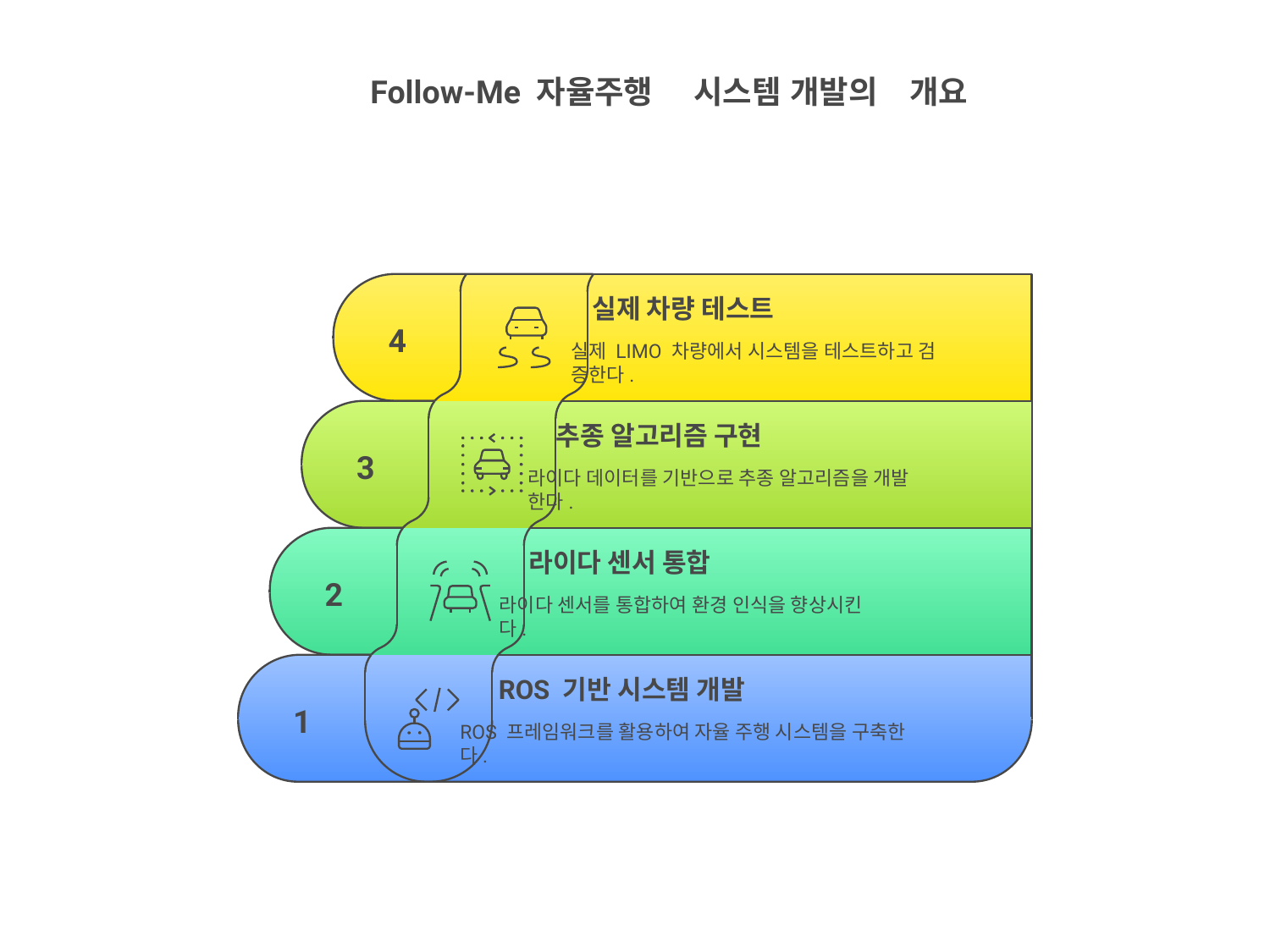

Follow-Me 자율주행 　시스템 개발의　개요

실제 차량 테스트

4
실제 LIMO 차량에서 시스템을 테스트하고 검
증한다.

추종 알고리즘 구현

3
라이다 데이터를 기반으로 추종 알고리즘을 개발
한다.

라이다 센서 통합

2
라이다 센서를 통합하여 환경 인식을 향상시킨
다.

ROS 기반 시스템 개발

1
ROS 프레임워크를 활용하여 자율 주행 시스템을 구축한
다.